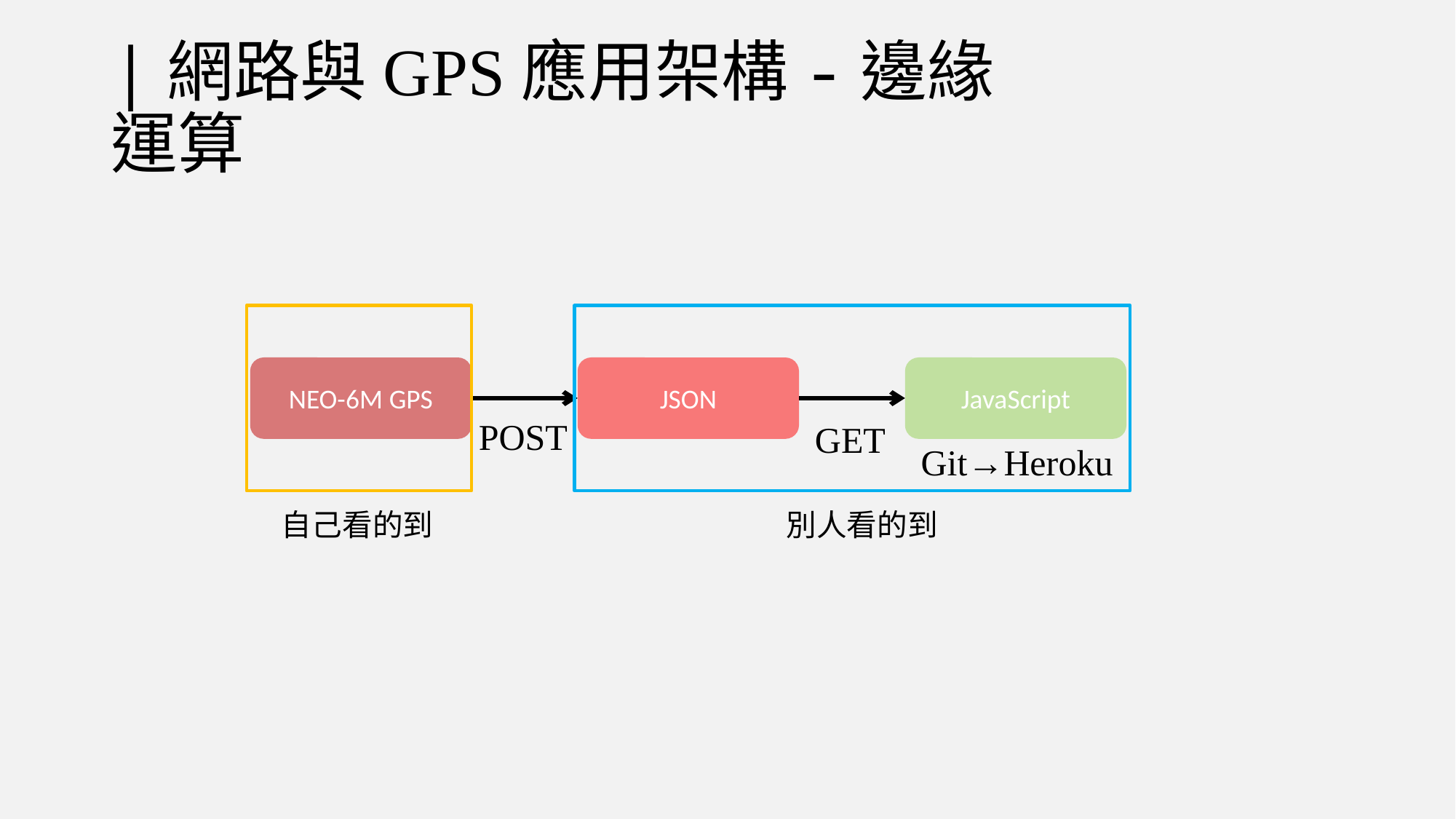

# |網路與GPS應用架構-邊緣運算

NEO-6M GPS
JSON
JavaScript
POST
GET
Git→Heroku
自己看的到
別人看的到